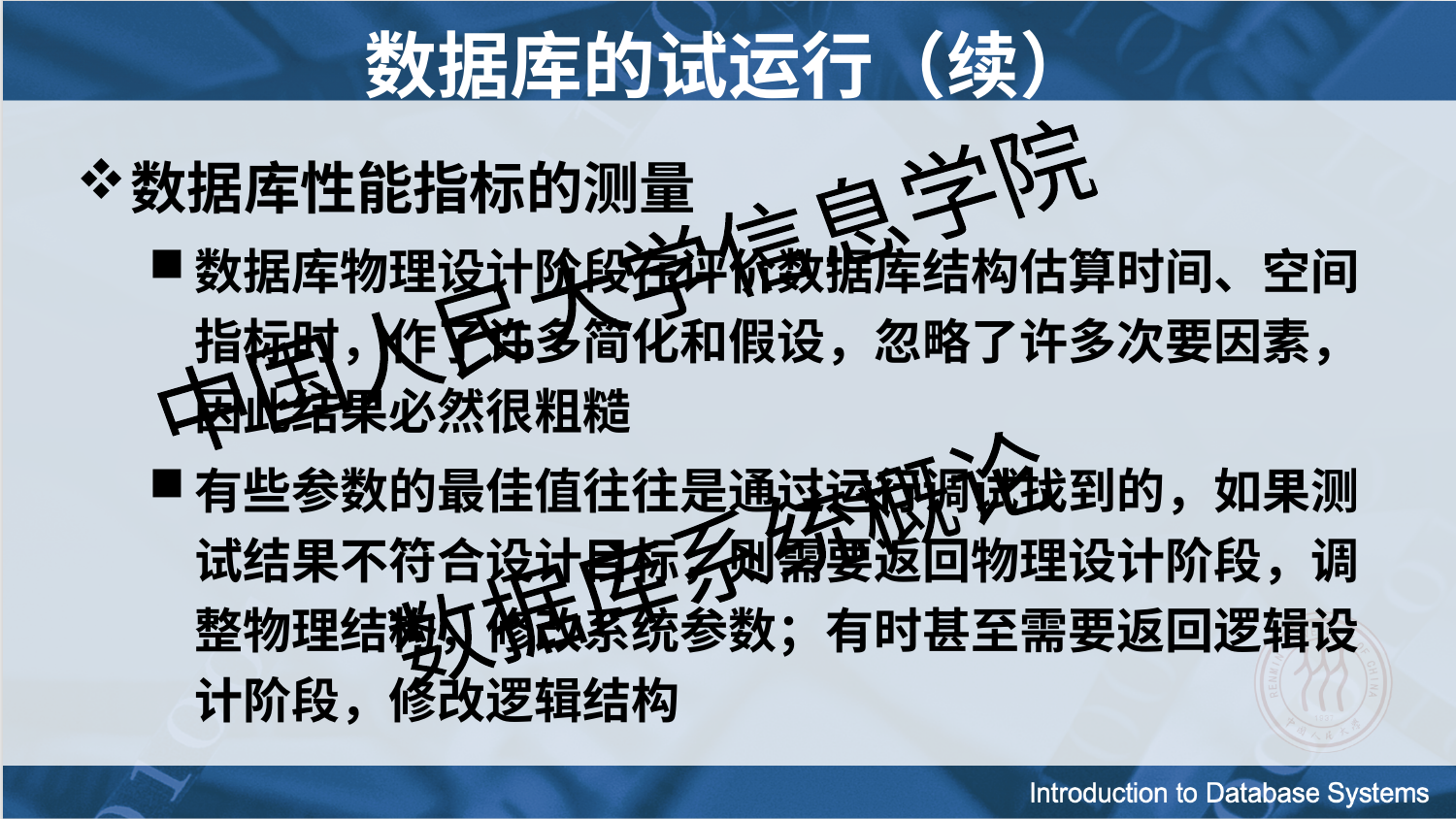

数据库的试运行（续）
数据库性能指标的测量
数据库物理设计阶段在评价数据库结构估算时间、空间指标时，作了许多简化和假设，忽略了许多次要因素，因此结果必然很粗糙
有些参数的最佳值往往是通过运行调试找到的，如果测试结果不符合设计目标，则需要返回物理设计阶段，调整物理结构，修改系统参数；有时甚至需要返回逻辑设计阶段，修改逻辑结构